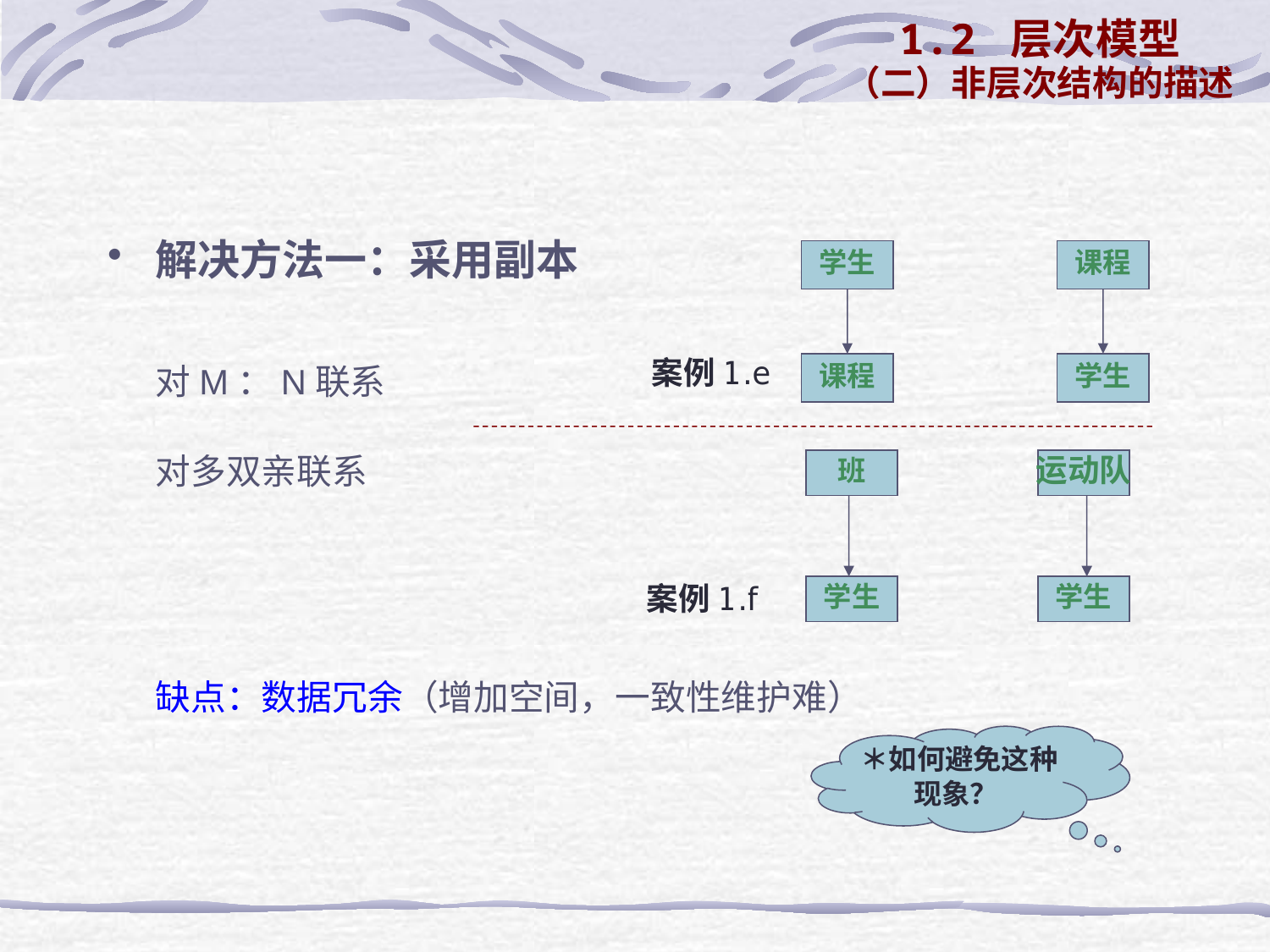

1.2 层次模型
（二）非层次结构的描述
解决方法一：采用副本

	对M：N联系

	对多双亲联系

	缺点：数据冗余（增加空间，一致性维护难）
学生
课程

课程
学生
案例1.e

班
运动队

学生
学生
案例1.f
＊如何避免这种现象？